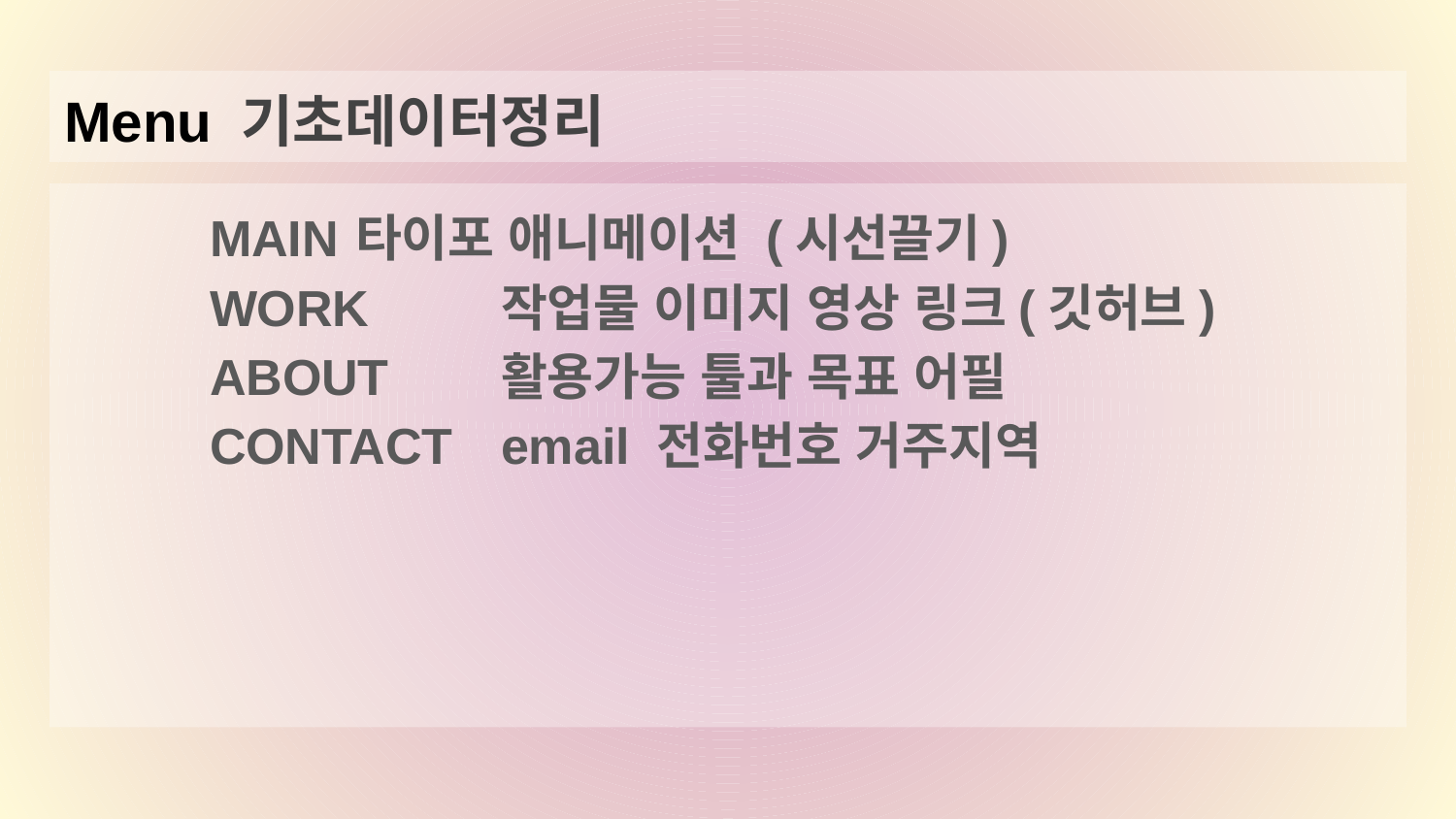

# Menu 기초데이터정리
	MAIN 	타이포 애니메이션 (시선끌기)
	WORK 	작업물 이미지 영상 링크(깃허브)
	ABOUT	활용가능 툴과 목표 어필
	CONTACT	email 전화번호 거주지역